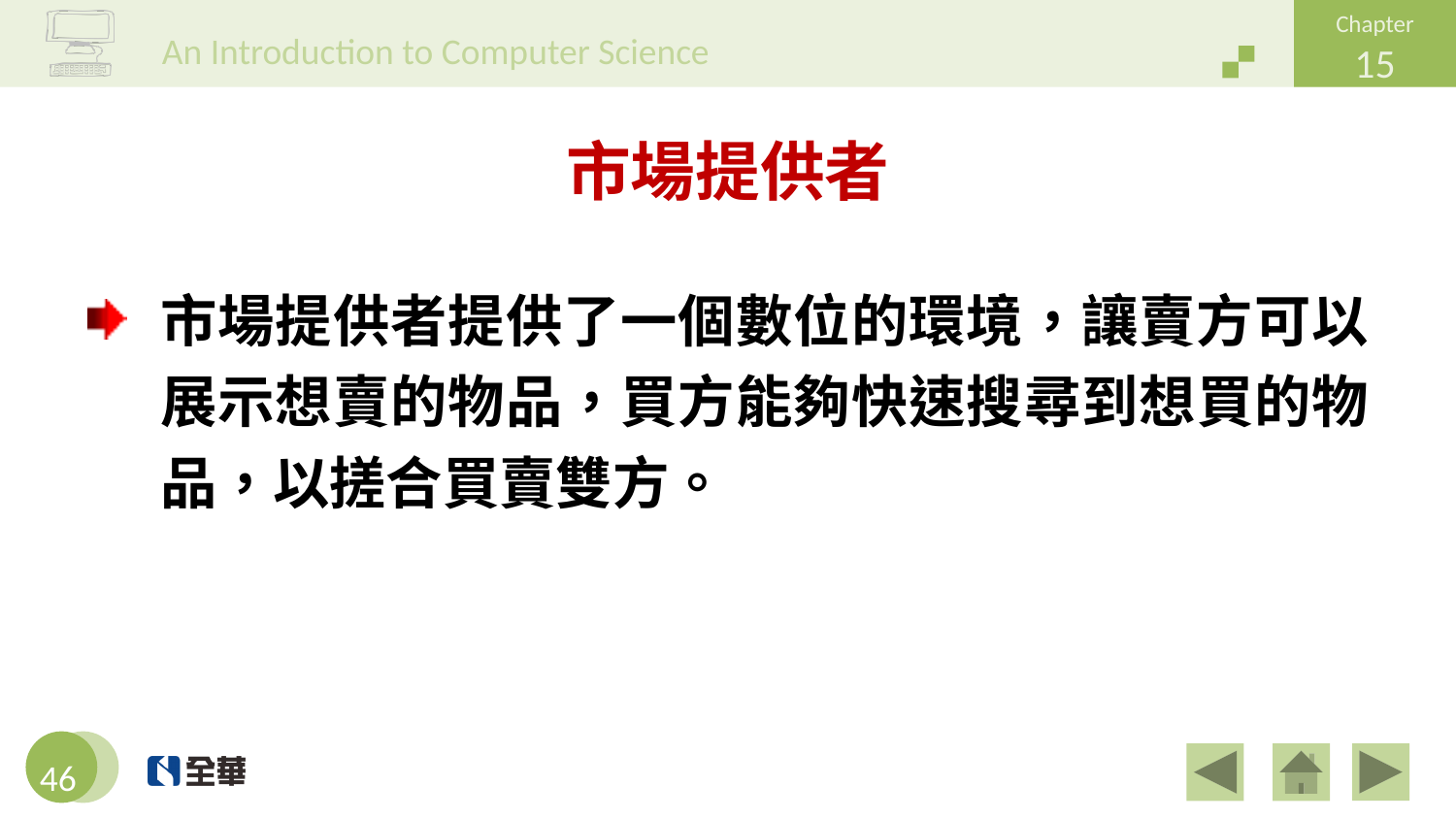

# 市場提供者
市場提供者提供了一個數位的環境，讓賣方可以展示想賣的物品，買方能夠快速搜尋到想買的物品，以搓合買賣雙方。